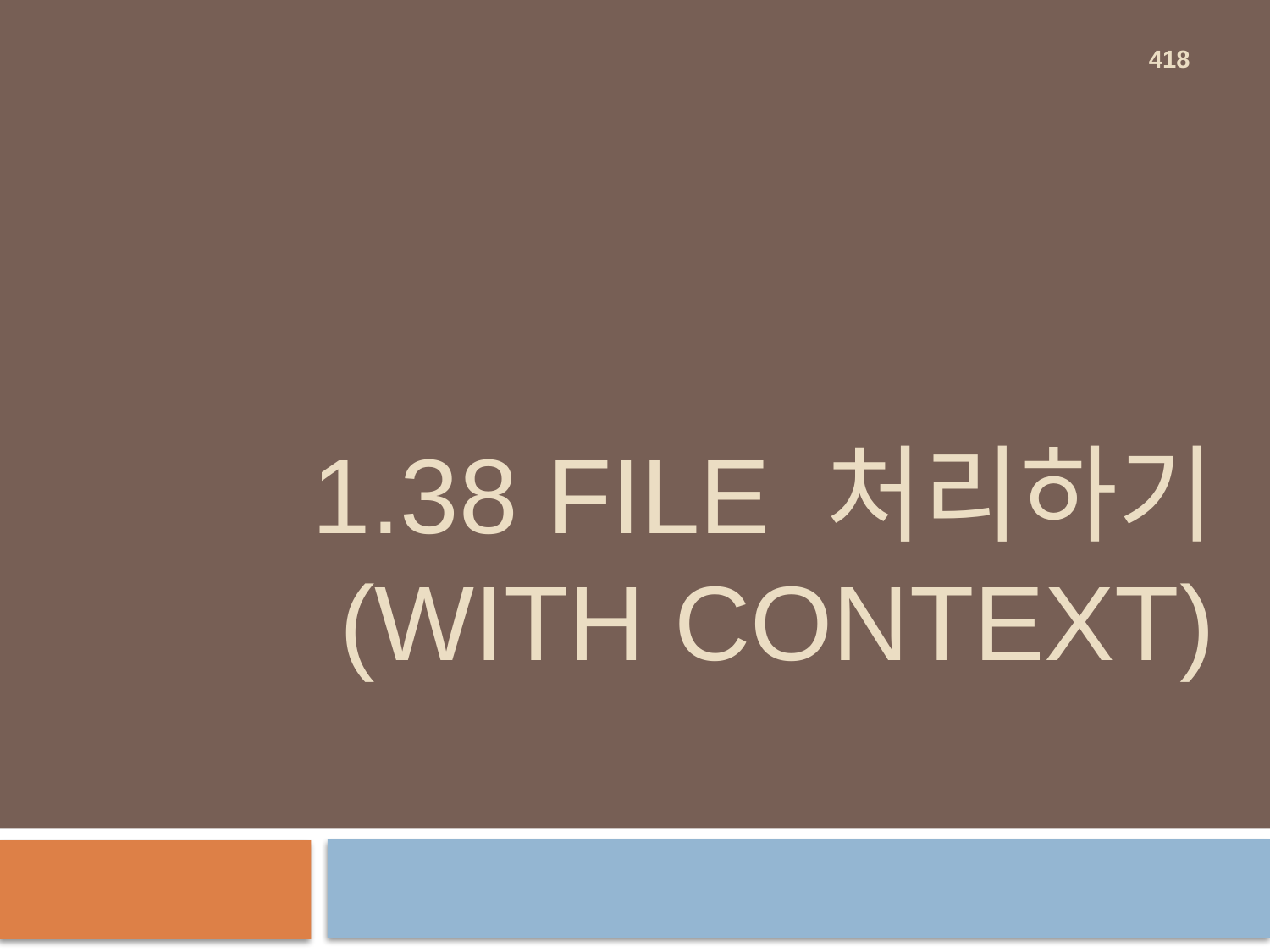

418
# 1.38 File 처리하기 (with context)